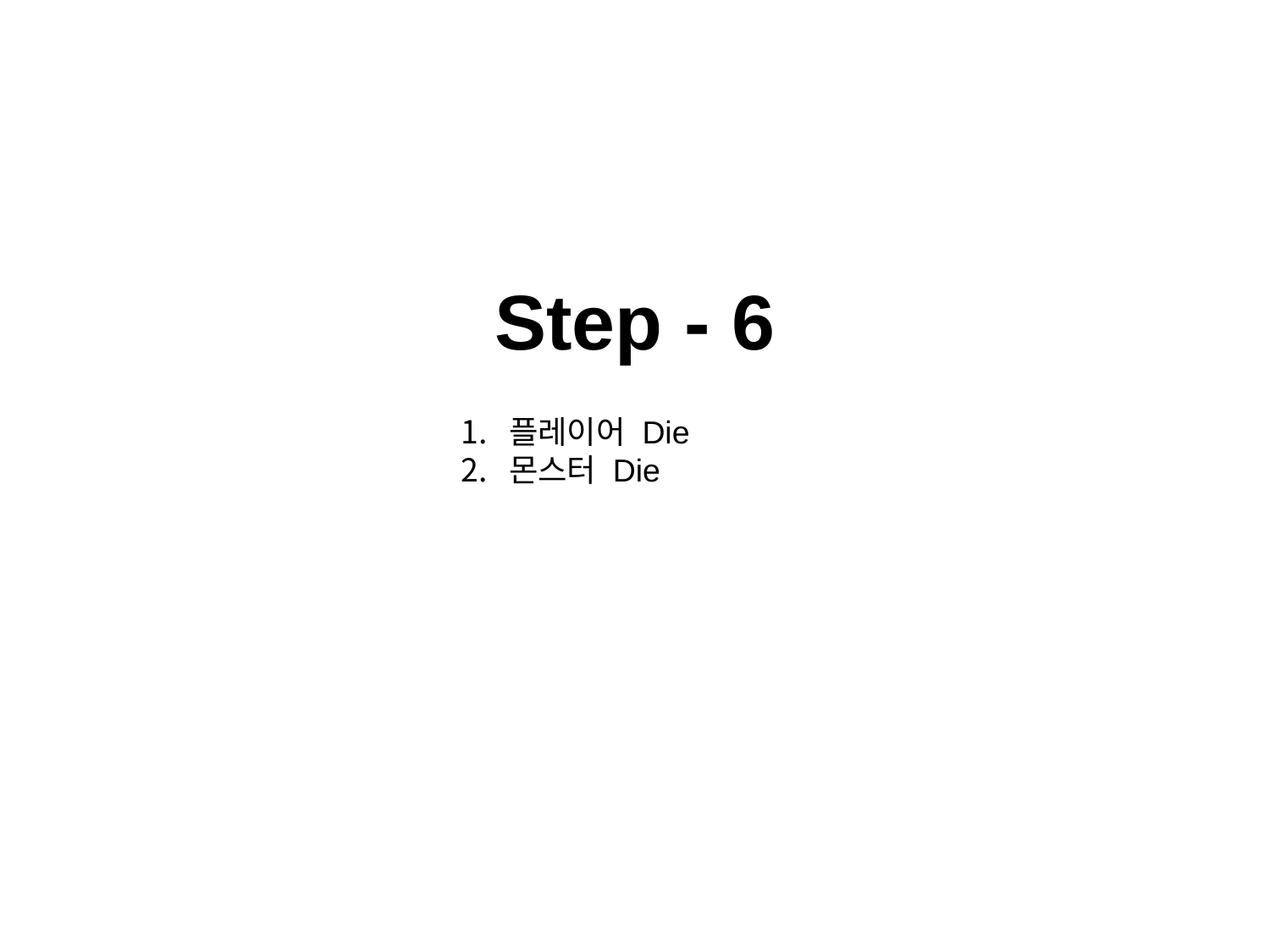

Step - 6
플레이어 Die
몬스터 Die